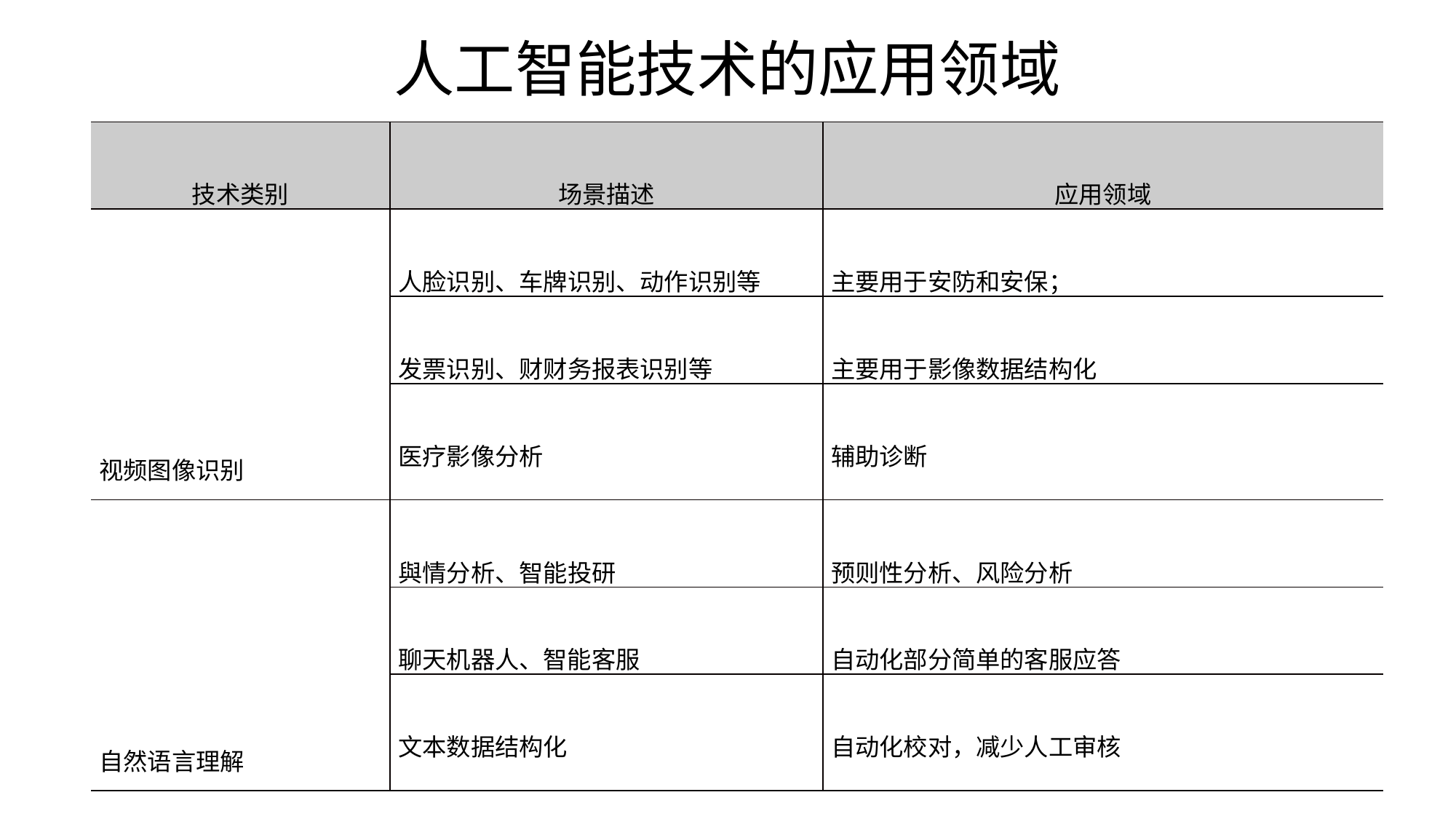

# 人工智能技术的应用领域
| 技术类别 | 场景描述 | 应用领域 |
| --- | --- | --- |
| 视频图像识别 | 人脸识别、车牌识别、动作识别等 | 主要用于安防和安保； |
|  | 发票识别、财财务报表识别等 | 主要用于影像数据结构化 |
|  | 医疗影像分析 | 辅助诊断 |
| 自然语言理解 | 與情分析、智能投研 | 预则性分析、风险分析 |
|  | 聊天机器人、智能客服 | 自动化部分简单的客服应答 |
|  | 文本数据结构化 | 自动化校对，减少人工审核 |